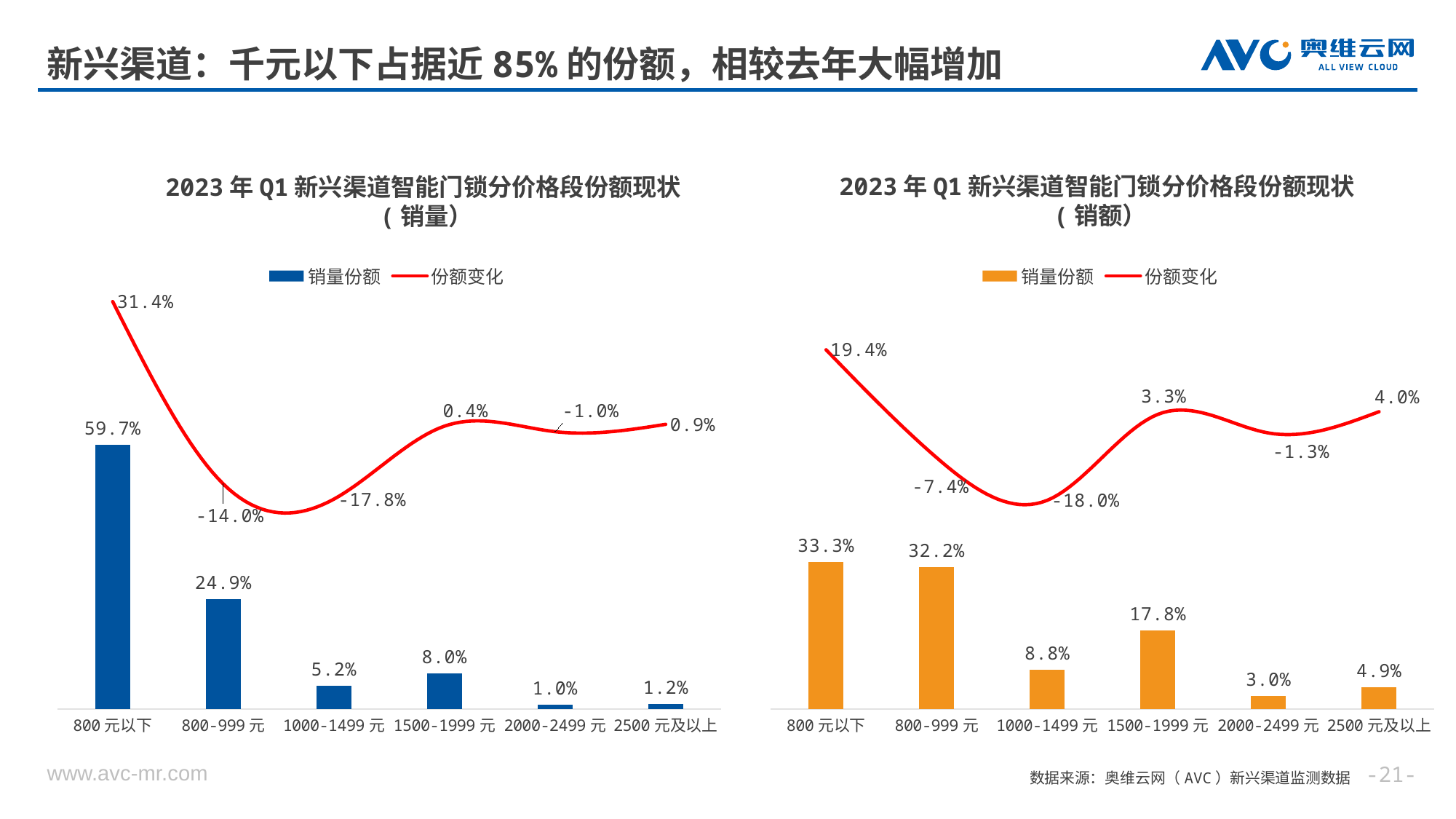

# 新兴渠道：千元以下占据近85%的份额，相较去年大幅增加
2023年Q1新兴渠道智能门锁分价格段份额现状(销额）
2023年Q1新兴渠道智能门锁分价格段份额现状(销量）

### Chart

| Category | 销量份额 | 份额变化 |
|---|---|---|
| 800元以下 | 0.597158014882641 | 0.31417510838608 |
| 800-999元 | 0.24886020902013 | -0.139787335130217 |
| 1000-1499元 | 0.0522932913337627 | -0.17752461263011 |
| 1500-1999元 | 0.0803433082313632 | 0.00416088595056958 |
| 2000-2499元 | 0.00981654944620505 | -0.00963364243717106 |
| 2500元及以上 | 0.0115286270858972 | 0.00860959586084848 |

### Chart

| Category | 销量份额 | 份额变化 |
|---|---|---|
| 800元以下 | 0.332860588816134 | 0.194197035772111 |
| 800-999元 | 0.321653792656672 | -0.0744154130244575 |
| 1000-1499元 | 0.0882408477907296 | -0.180479986208685 |
| 1500-1999元 | 0.178227142084914 | 0.0334284194922086 |
| 2000-2499元 | 0.0300139019341127 | -0.0128732184817368 |
| 2500元及以上 | 0.0490037267174378 | 0.0401431624505592 |
-21-
数据来源：奥维云网（AVC）新兴渠道监测数据